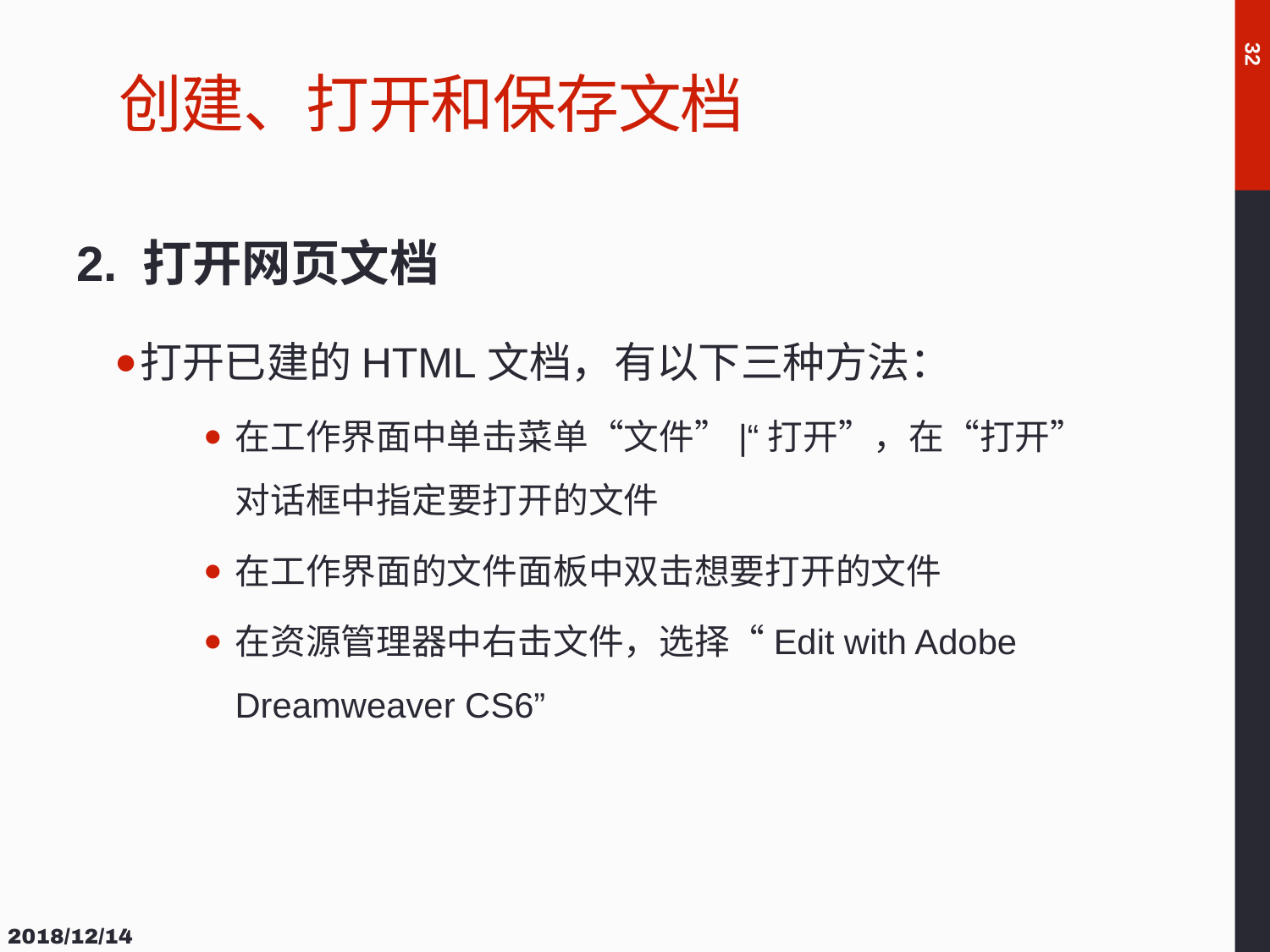

# 创建、打开和保存文档
32
2. 打开网页文档
打开已建的HTML文档，有以下三种方法：
在工作界面中单击菜单“文件”|“打开”，在“打开”对话框中指定要打开的文件
在工作界面的文件面板中双击想要打开的文件
在资源管理器中右击文件，选择“Edit with Adobe Dreamweaver CS6”
2018/12/14